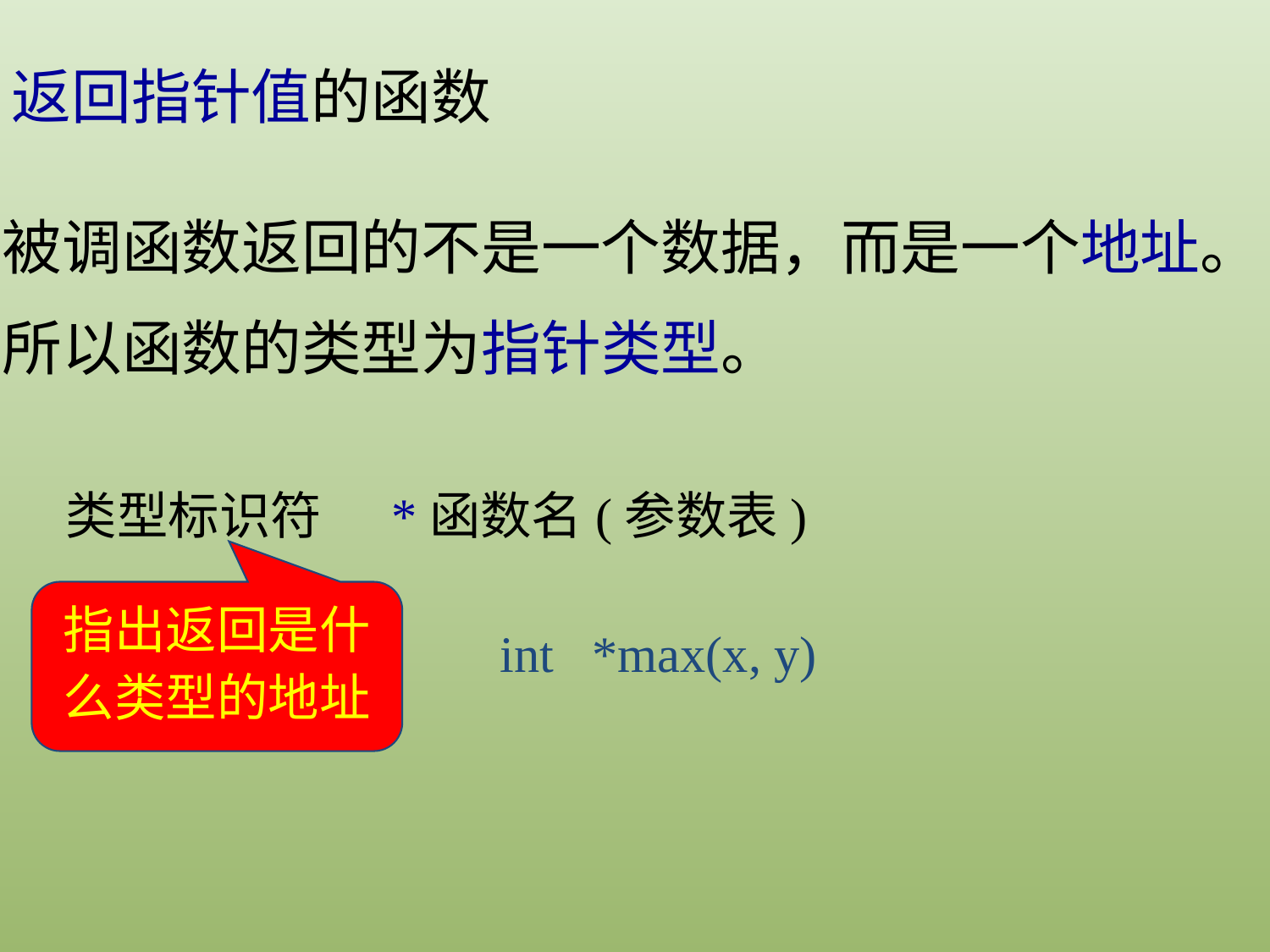

返回指针值的函数
被调函数返回的不是一个数据，而是一个地址。所以函数的类型为指针类型。
类型标识符     *函数名(参数表)
指出返回是什么类型的地址
int   *max(x, y)
504